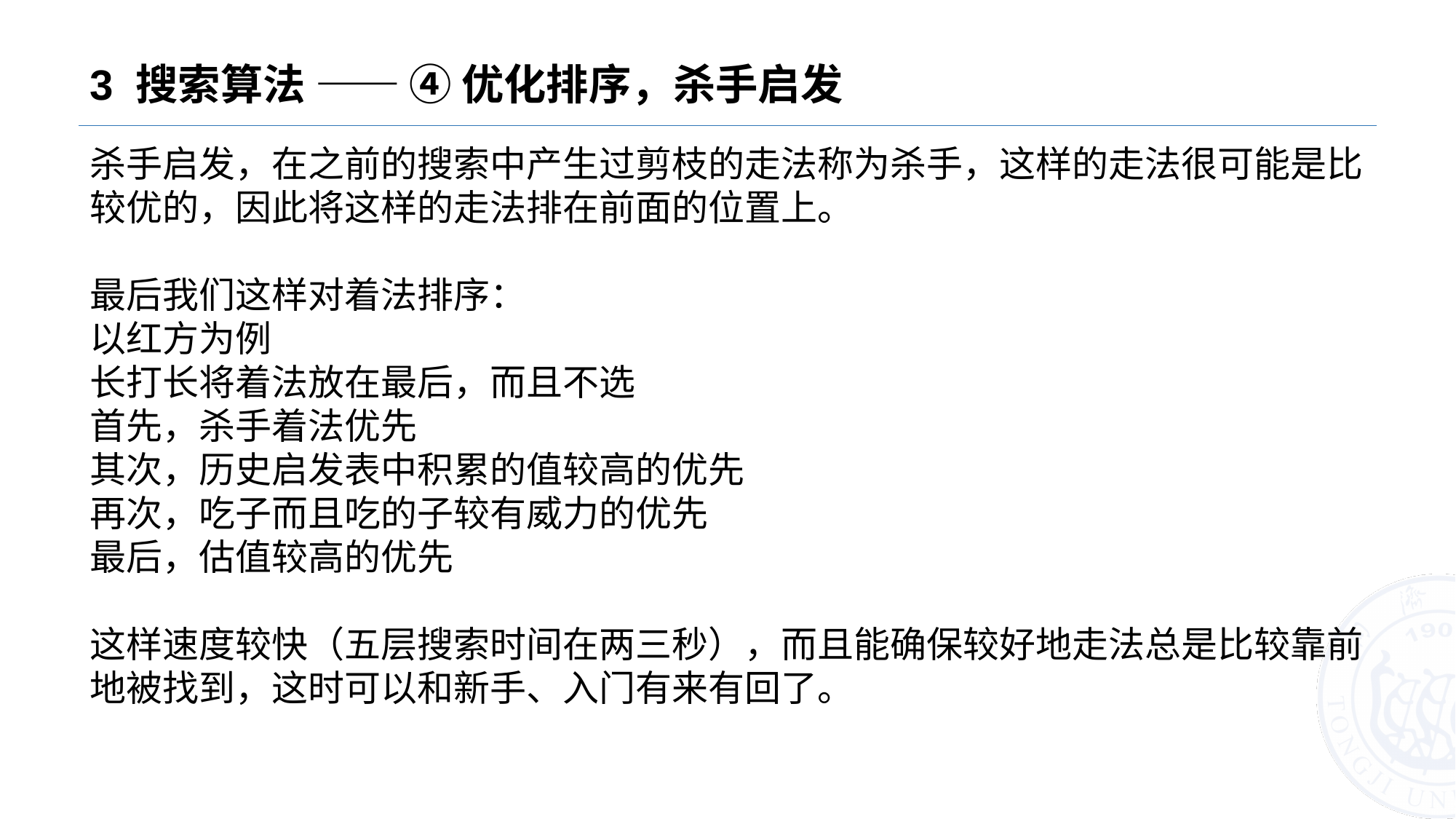

# 3 搜索算法 —— ④ 优化排序，杀手启发
杀手启发，在之前的搜索中产生过剪枝的走法称为杀手，这样的走法很可能是比较优的，因此将这样的走法排在前面的位置上。

最后我们这样对着法排序：
以红方为例
长打长将着法放在最后，而且不选
首先，杀手着法优先
其次，历史启发表中积累的值较高的优先
再次，吃子而且吃的子较有威力的优先
最后，估值较高的优先

这样速度较快（五层搜索时间在两三秒），而且能确保较好地走法总是比较靠前地被找到，这时可以和新手、入门有来有回了。